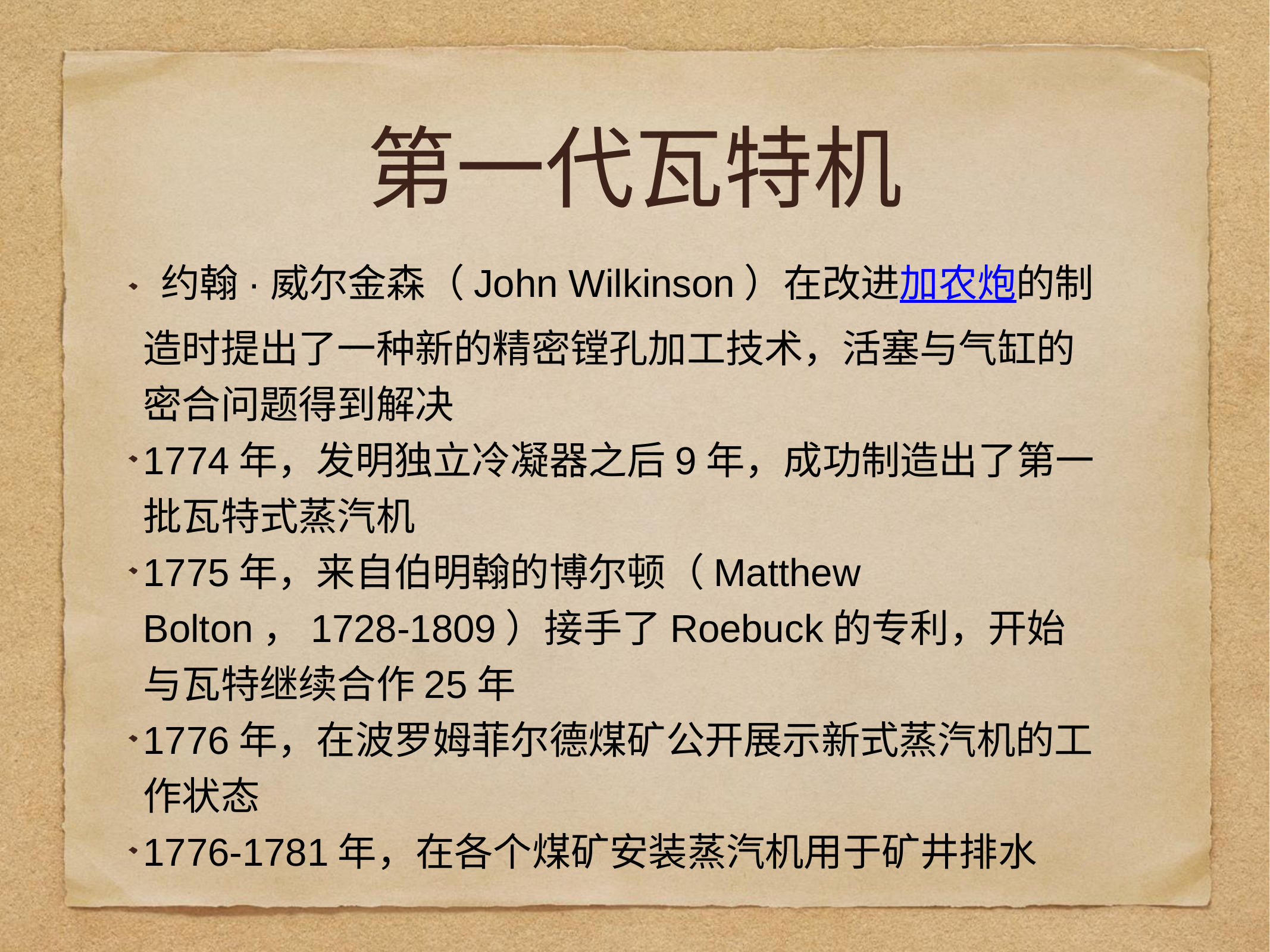

# 第一代瓦特机
 约翰·威尔金森（John Wilkinson）在改进加农炮的制造时提出了一种新的精密镗孔加工技术，活塞与气缸的密合问题得到解决
1774年，发明独立冷凝器之后9年，成功制造出了第一批瓦特式蒸汽机
1775年，来自伯明翰的博尔顿（Matthew Bolton，1728-1809）接手了Roebuck的专利，开始与瓦特继续合作25年
1776年，在波罗姆菲尔德煤矿公开展示新式蒸汽机的工作状态
1776-1781年，在各个煤矿安装蒸汽机用于矿井排水